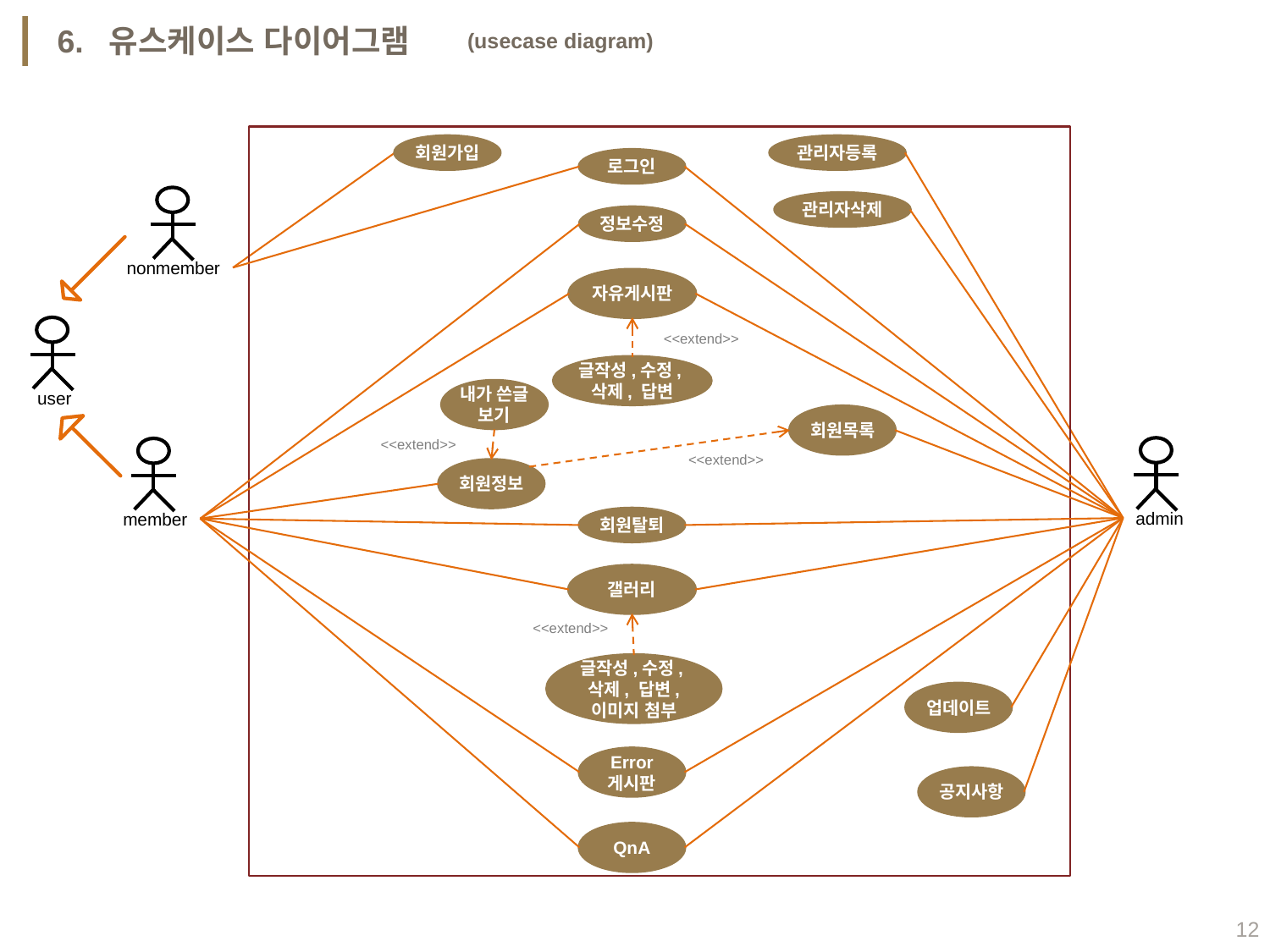

6.  유스케이스 다이어그램
(usecase diagram)

관리자등록
회원가입
로그인

nonmember
관리자삭제
정보수정

자유게시판

user
<<extend>>
글작성,수정,삭제, 답변
내가 쓴글 보기

회원목록
<<extend>>

admin

member
<<extend>>
회원정보
회원탈퇴
갤러리
<<extend>>
글작성,수정,삭제, 답변, 이미지 첨부
업데이트
Error
게시판
공지사항
QnA
12